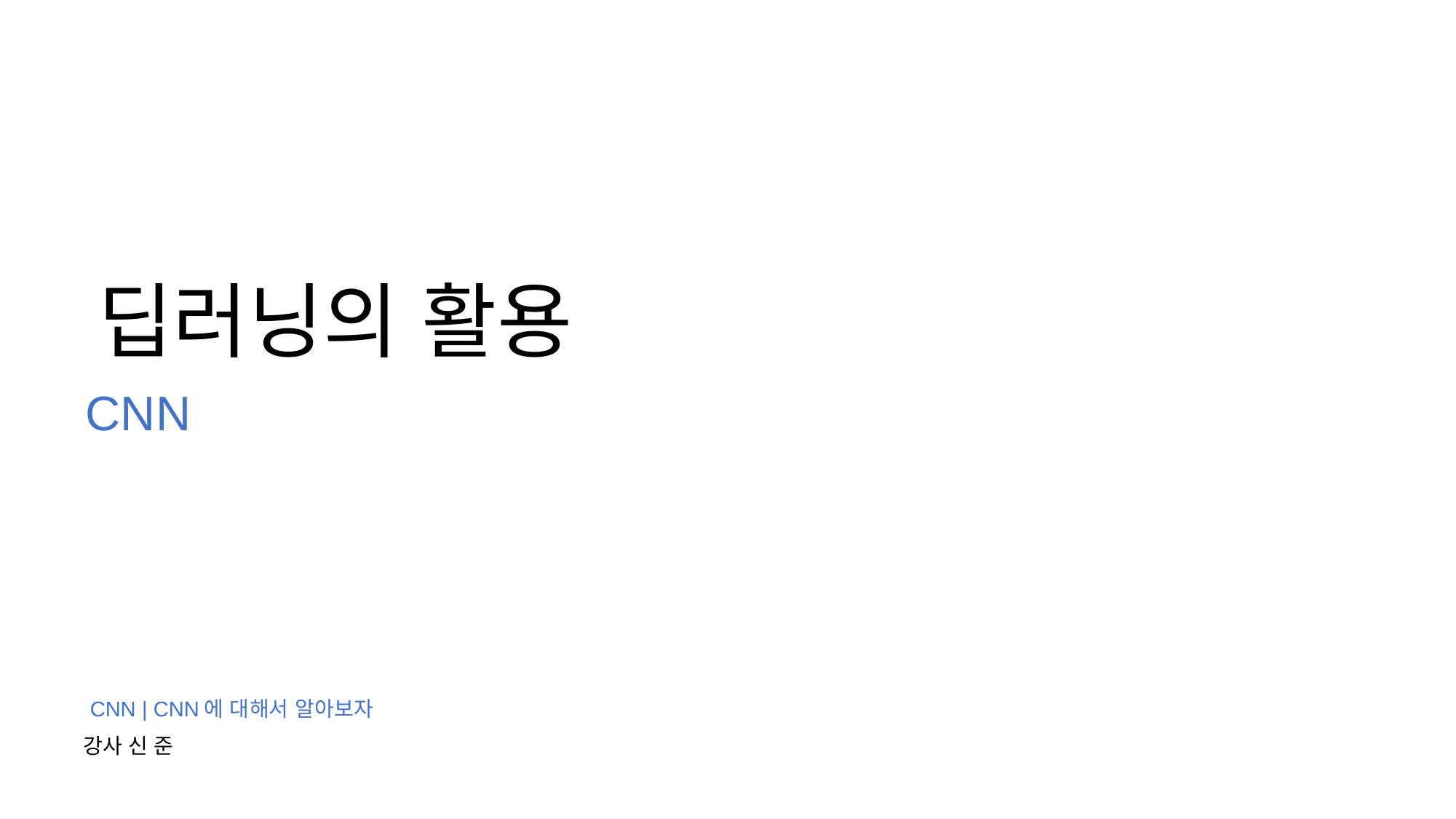

딥러닝의 활용
CNN
CNN | CNN에 대해서 알아보자
강사 신 준